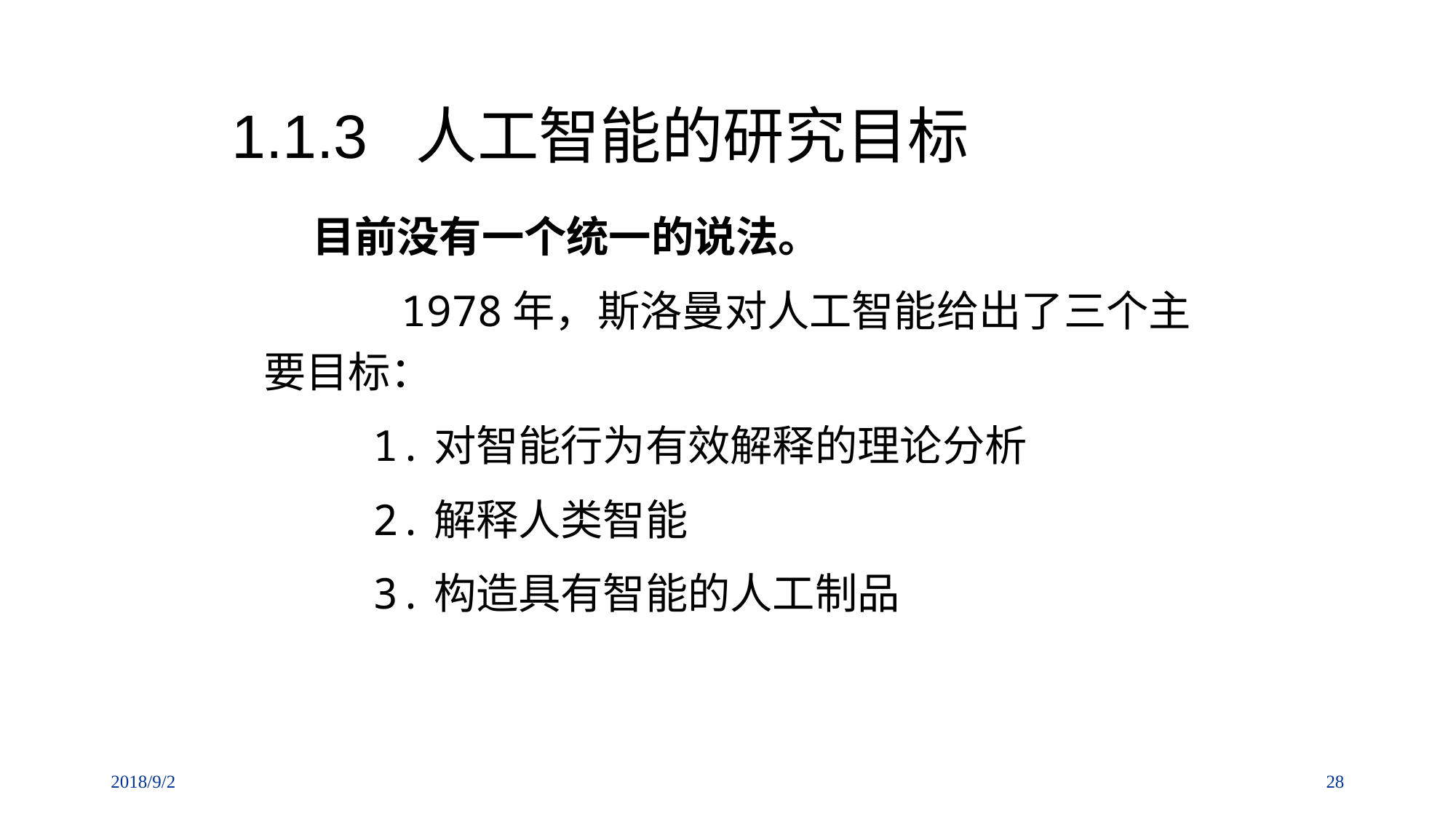

# 1.1.3  人工智能的研究目标
	    目前没有一个统一的说法。
       1978年，斯洛曼对人工智能给出了三个主要目标：
		1.对智能行为有效解释的理论分析
		2.解释人类智能
		3.构造具有智能的人工制品
28
2018/9/2